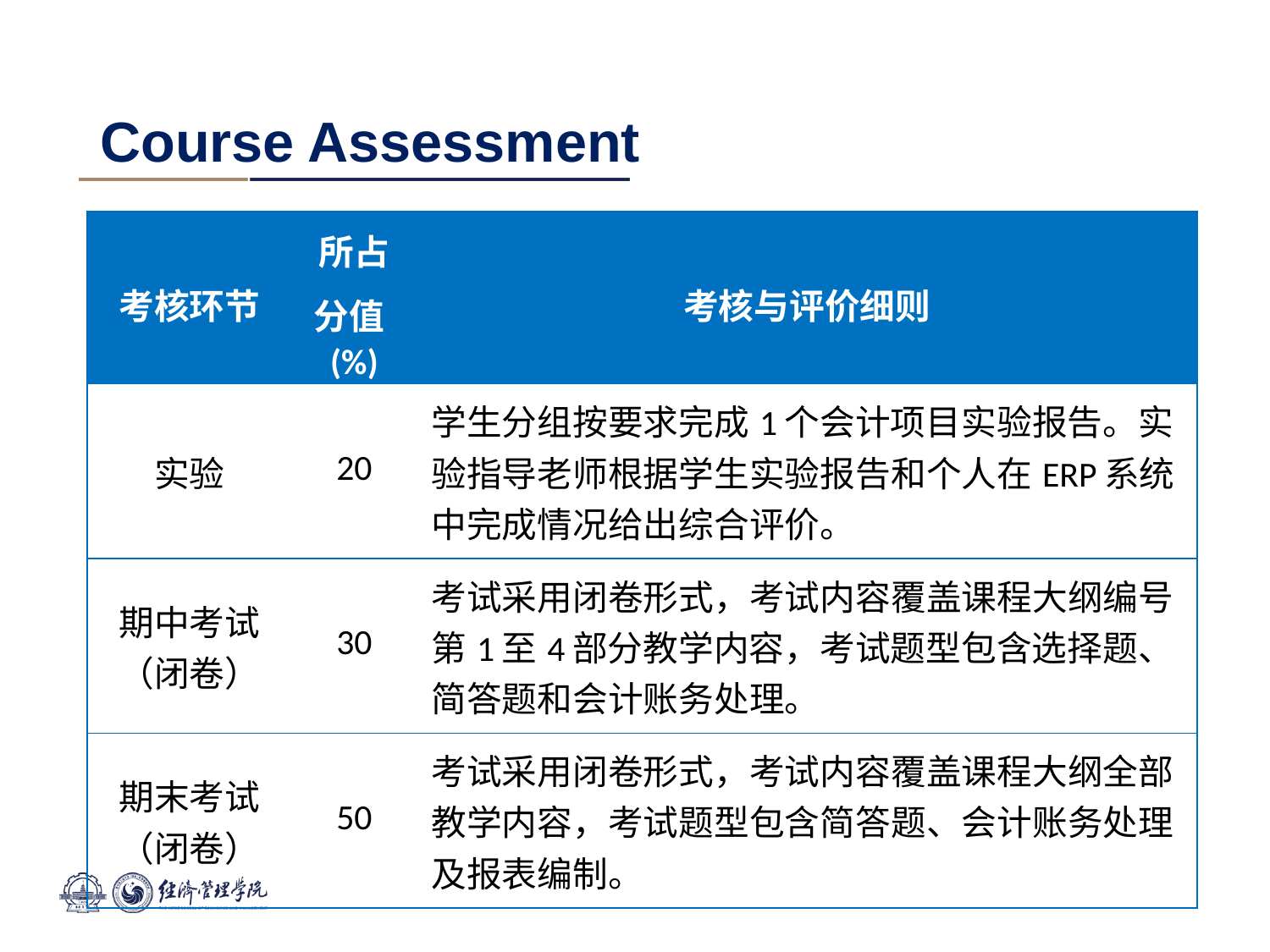

# Course Assessment
| 考核环节 | 所占分值(%) | 考核与评价细则 |
| --- | --- | --- |
| 实验 | 20 | 学生分组按要求完成1个会计项目实验报告。实验指导老师根据学生实验报告和个人在ERP系统中完成情况给出综合评价。 |
| 期中考试（闭卷） | 30 | 考试采用闭卷形式，考试内容覆盖课程大纲编号第1至4部分教学内容，考试题型包含选择题、简答题和会计账务处理。 |
| 期末考试（闭卷） | 50 | 考试采用闭卷形式，考试内容覆盖课程大纲全部教学内容，考试题型包含简答题、会计账务处理及报表编制。 |